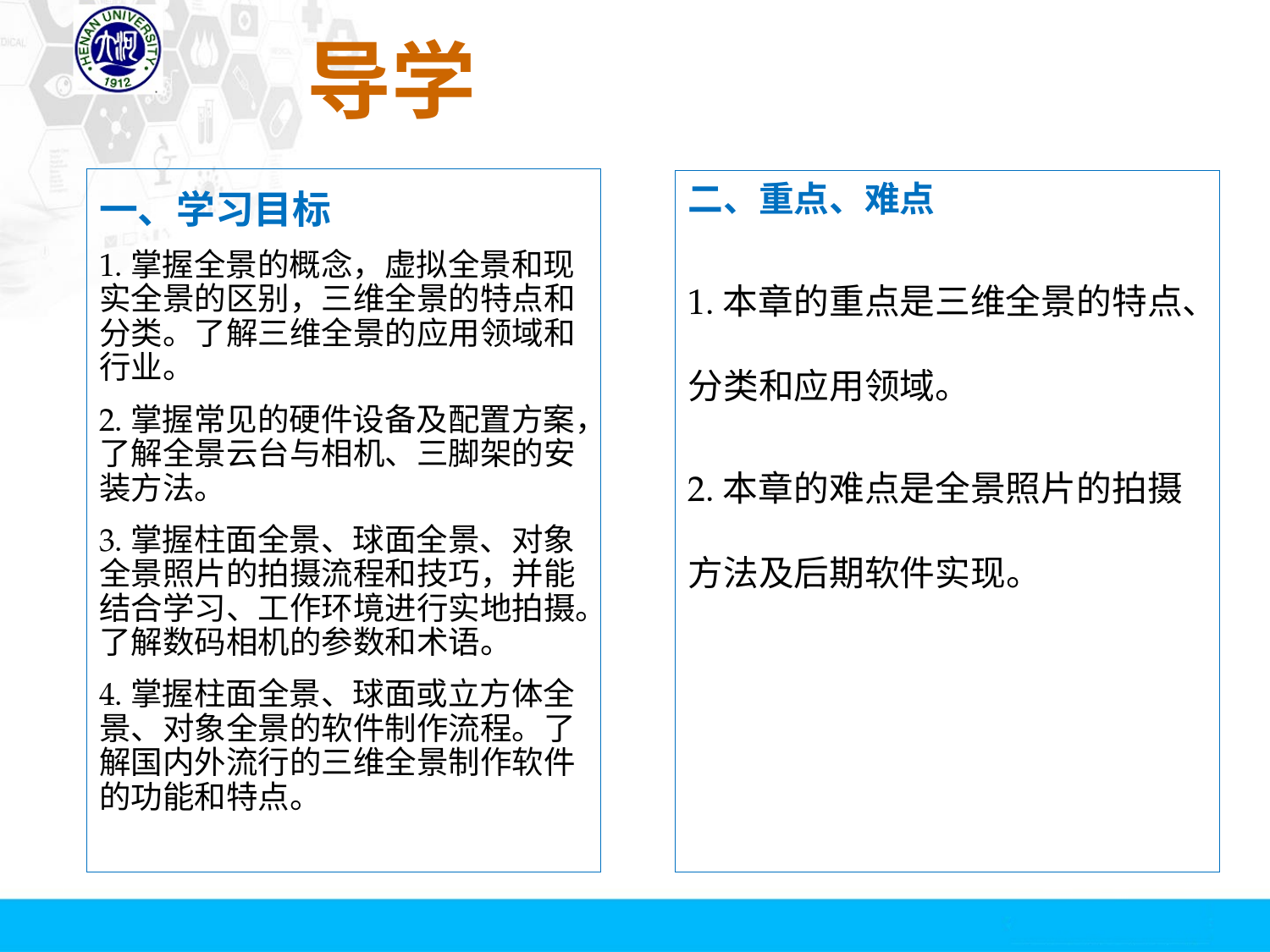

# 导学
一、学习目标
1.掌握全景的概念，虚拟全景和现实全景的区别，三维全景的特点和分类。了解三维全景的应用领域和行业。
2.掌握常见的硬件设备及配置方案，了解全景云台与相机、三脚架的安装方法。
3.掌握柱面全景、球面全景、对象全景照片的拍摄流程和技巧，并能结合学习、工作环境进行实地拍摄。了解数码相机的参数和术语。
4.掌握柱面全景、球面或立方体全景、对象全景的软件制作流程。了解国内外流行的三维全景制作软件的功能和特点。
二、重点、难点
1.本章的重点是三维全景的特点、分类和应用领域。
2.本章的难点是全景照片的拍摄方法及后期软件实现。